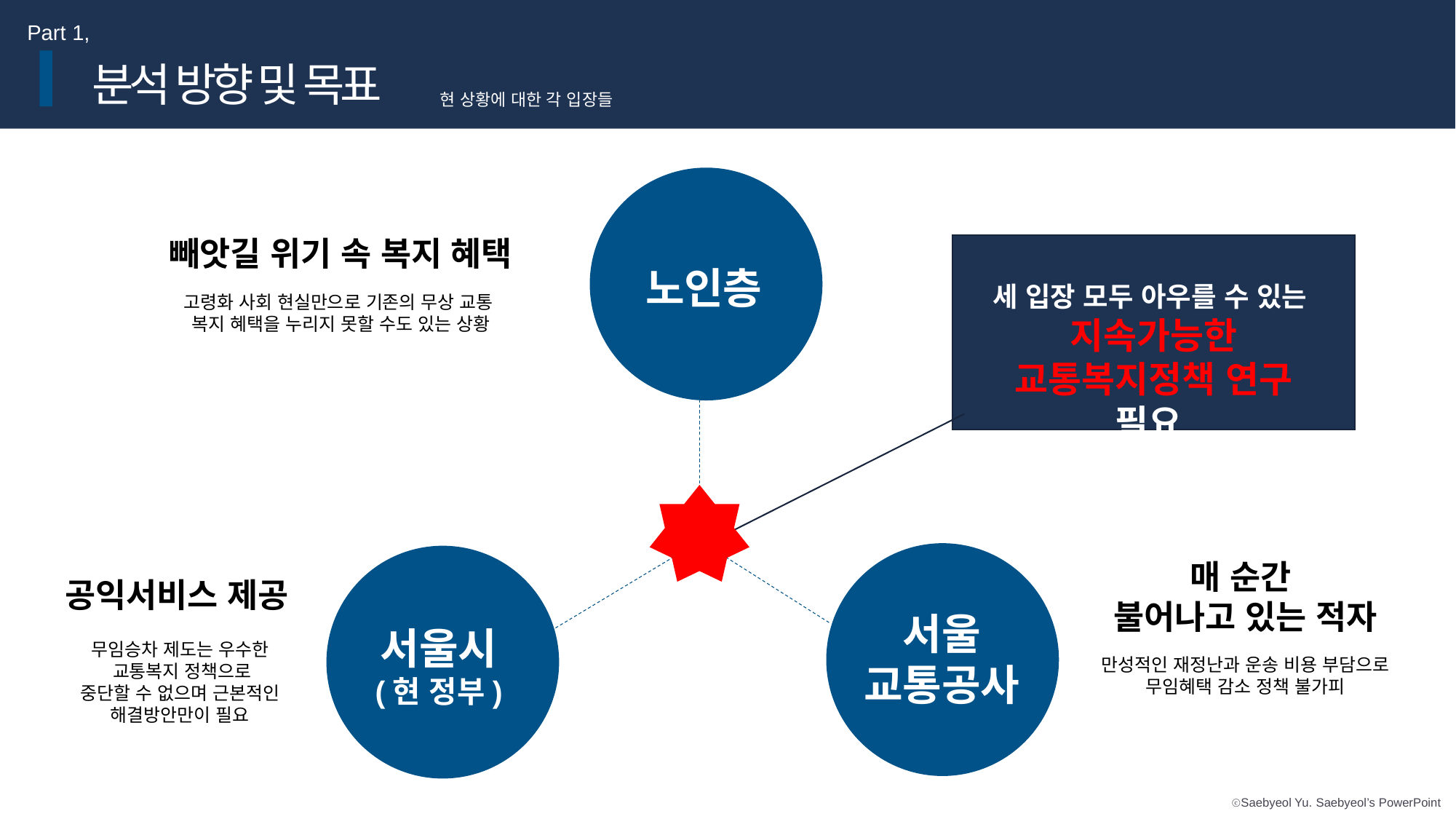

Part 1,

분석 방향 및 목표
현 상황에 대한 각 입장들

빼앗길 위기 속 복지 혜택
고령화 사회 현실만으로 기존의 무상 교통
복지 혜택을 누리지 못할 수도 있는 상황

노인층
세 입장 모두 아우를 수 있는
지속가능한 교통복지정책 연구 필요

매 순간
불어나고 있는 적자
공익서비스 제공
서울
교통공사
서울시
(현 정부)
무임승차 제도는 우수한
 교통복지 정책으로
중단할 수 없으며 근본적인 해결방안만이 필요
만성적인 재정난과 운송 비용 부담으로
무임혜택 감소 정책 불가피